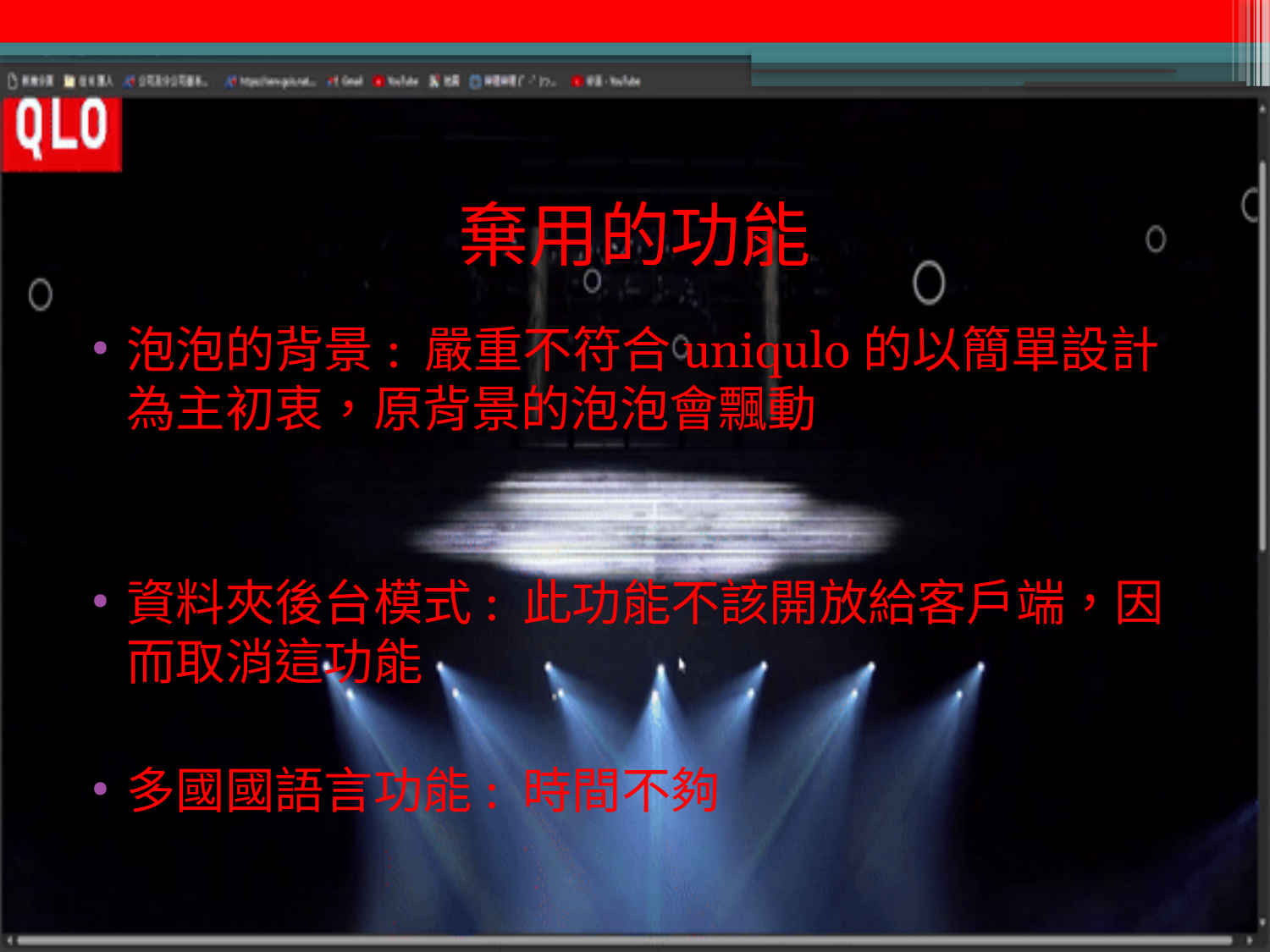

# 棄用的功能
泡泡的背景: 嚴重不符合uniqulo的以簡單設計為主初衷，原背景的泡泡會飄動

資料夾後台模式: 此功能不該開放給客戶端，因而取消這功能

多國國語言功能: 時間不夠